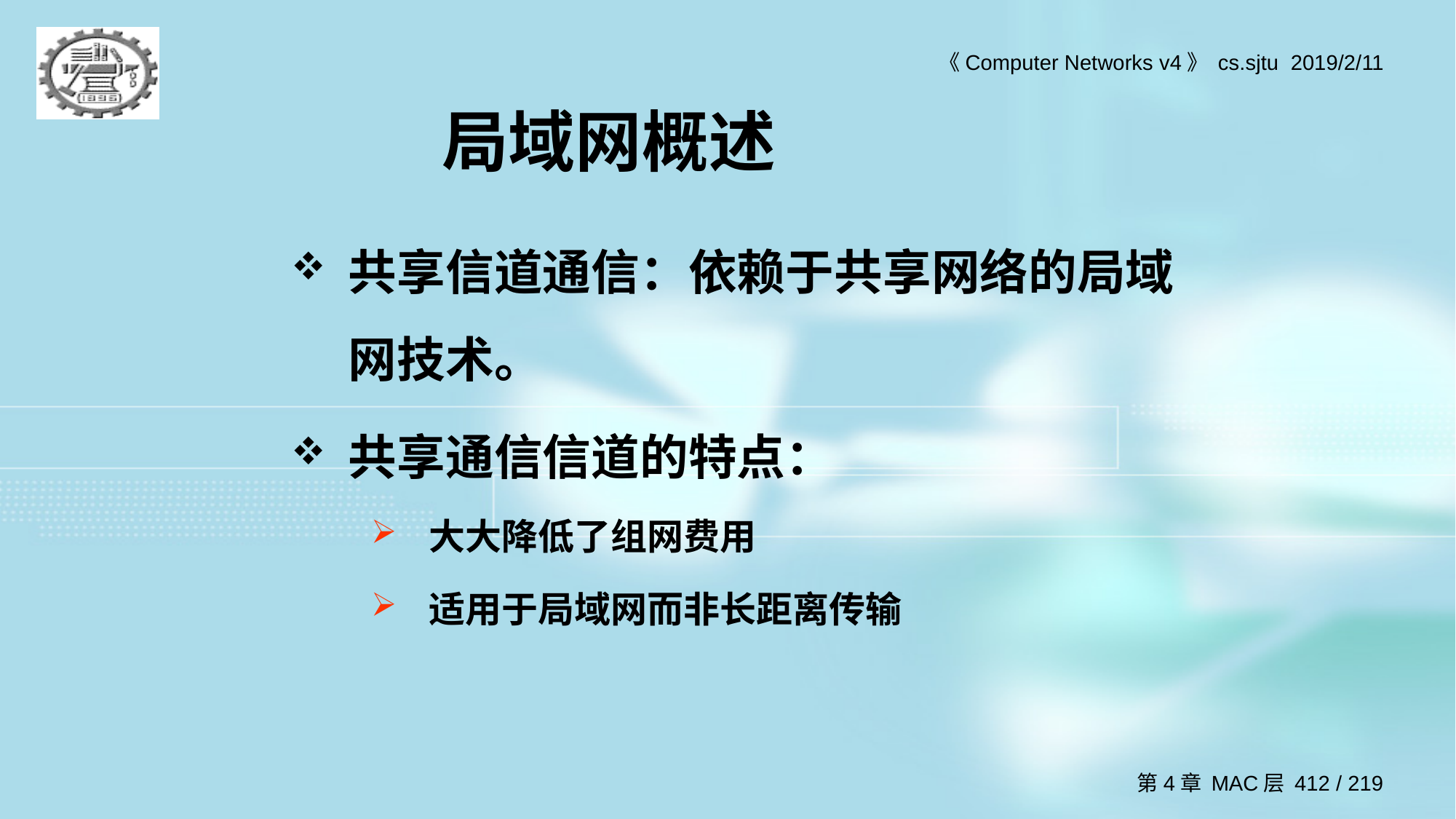

局域网概述
共享信道通信：依赖于共享网络的局域网技术。
共享通信信道的特点：
大大降低了组网费用
适用于局域网而非长距离传输